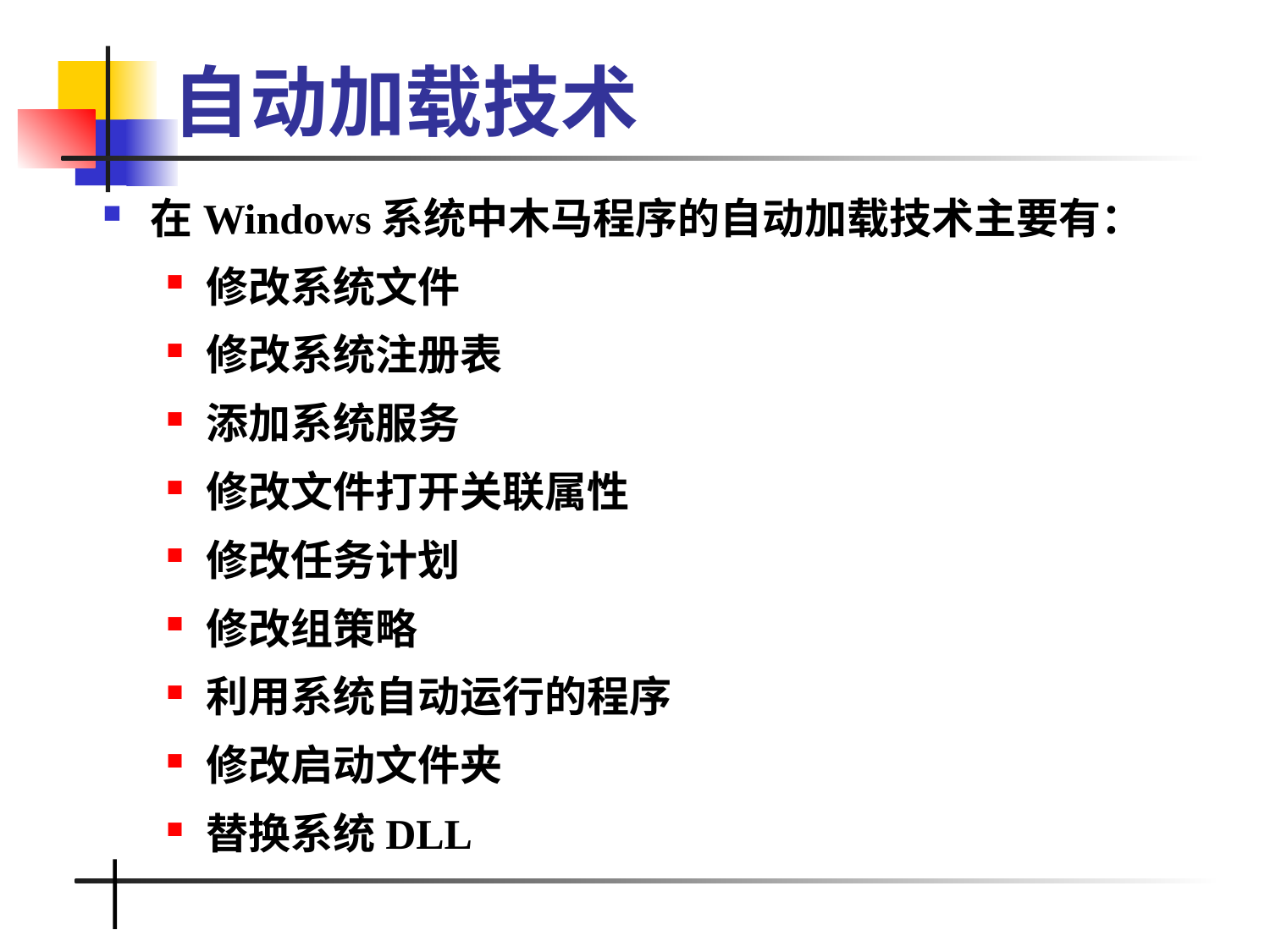

# 自动加载技术
在Windows系统中木马程序的自动加载技术主要有：
修改系统文件
修改系统注册表
添加系统服务
修改文件打开关联属性
修改任务计划
修改组策略
利用系统自动运行的程序
修改启动文件夹
替换系统DLL